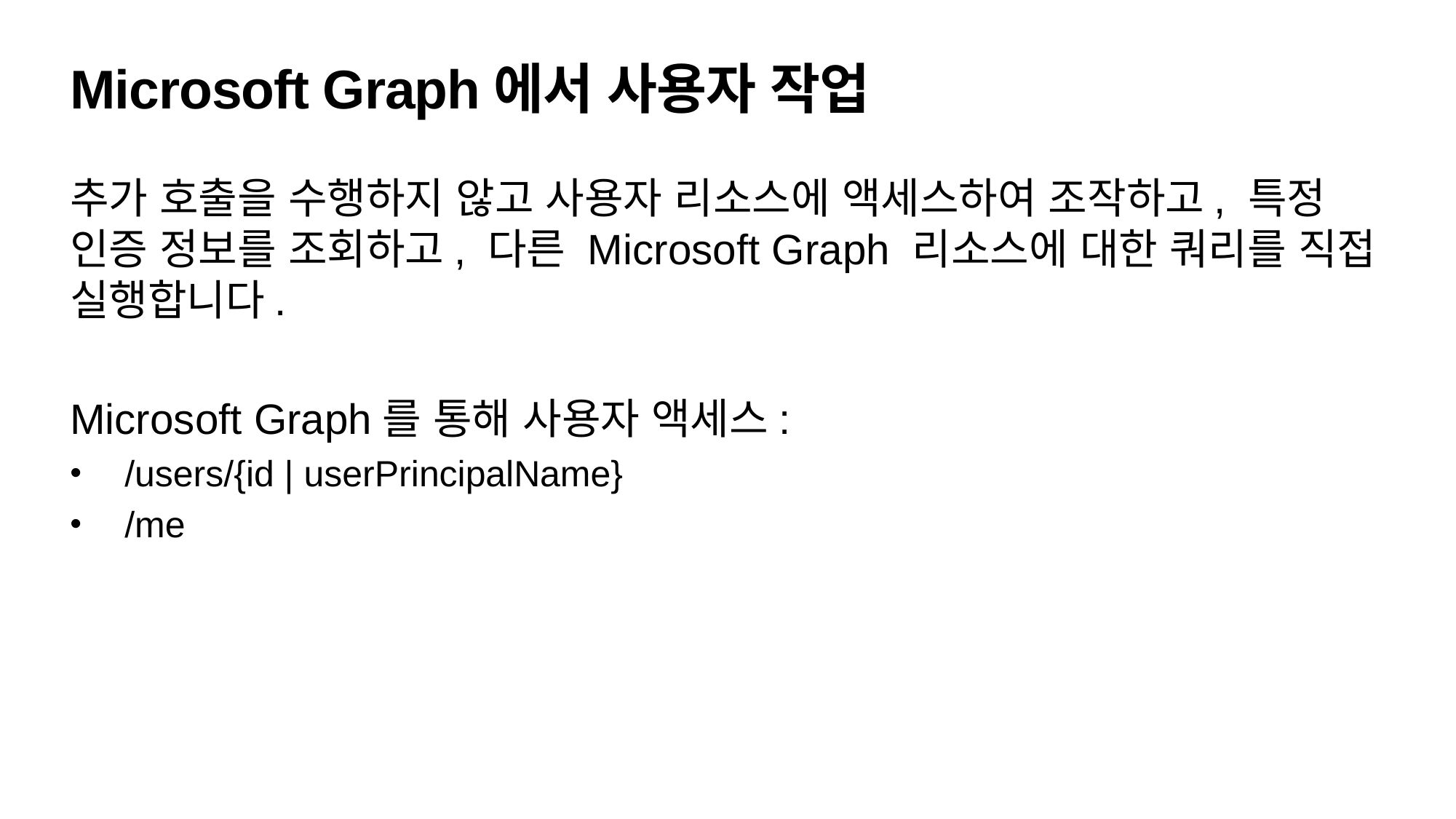

# Microsoft Graph에서 사용자 작업
추가 호출을 수행하지 않고 사용자 리소스에 액세스하여 조작하고, 특정 인증 정보를 조회하고, 다른 Microsoft Graph 리소스에 대한 쿼리를 직접 실행합니다.

Microsoft Graph를 통해 사용자 액세스:
/users/{id | userPrincipalName}
/me